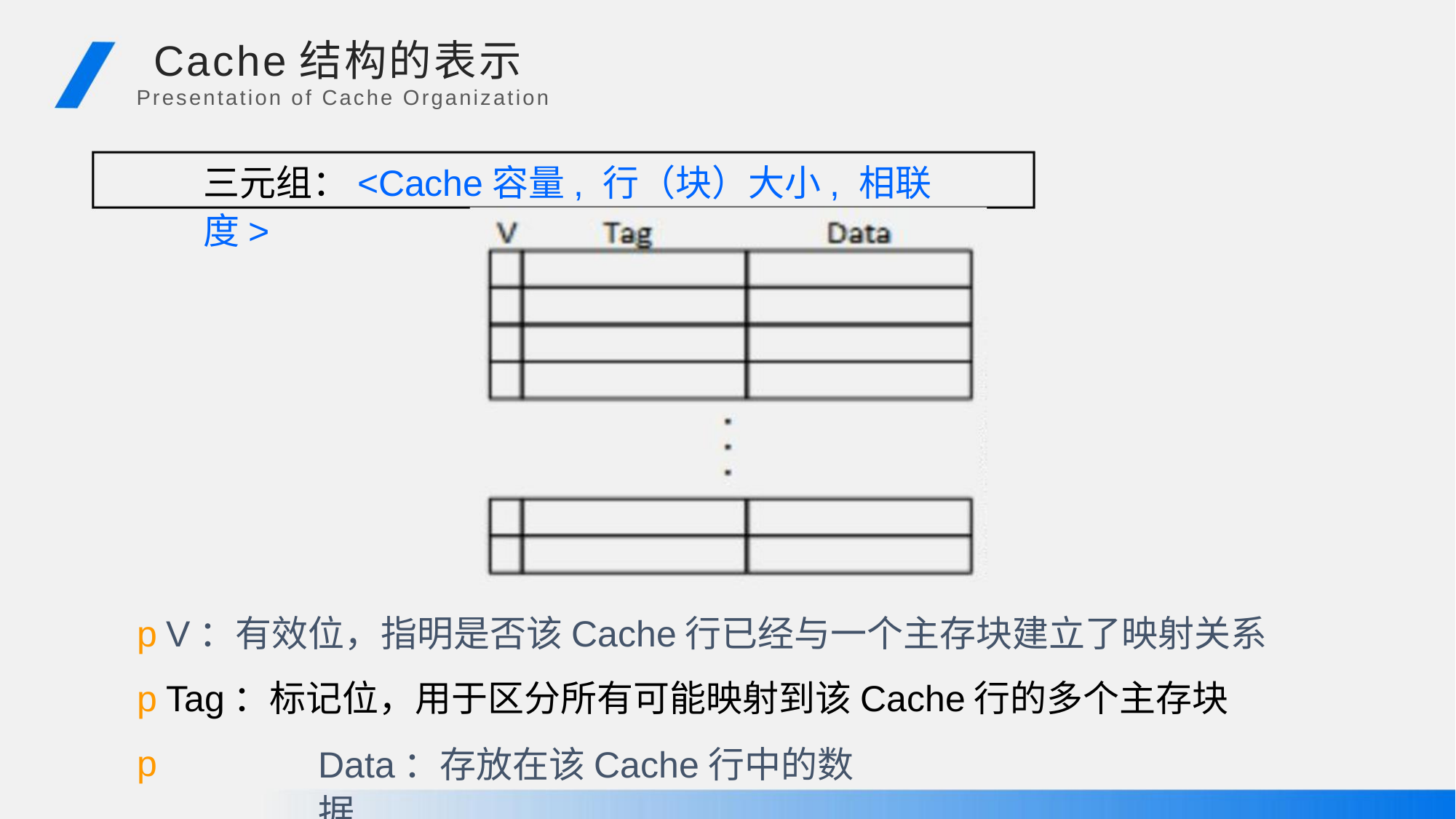

Cache结构的表示
Presentation of Cache Organization
三元组：<Cache容量, 行（块）大小, 相联度>
pV：有效位，指明是否该Cache行已经与一个主存块建立了映射关系
pTag：标记位，用于区分所有可能映射到该Cache行的多个主存块
Data：存放在该Cache行中的数据
p